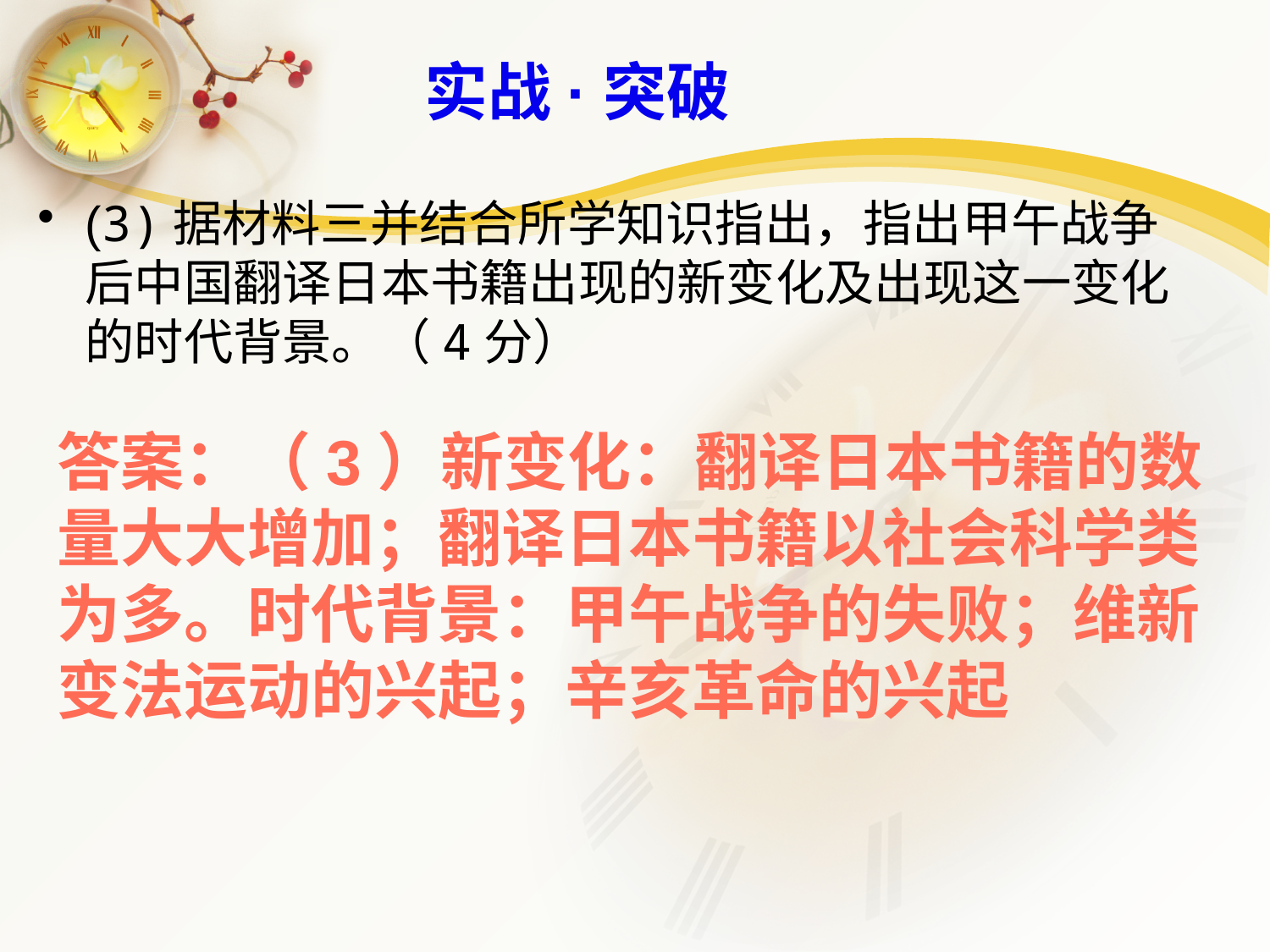

实战·突破
(3)据材料三并结合所学知识指出，指出甲午战争后中国翻译日本书籍出现的新变化及出现这一变化的时代背景。（4分）

答案：（3）新变化：翻译日本书籍的数量大大增加；翻译日本书籍以社会科学类为多。时代背景：甲午战争的失败；维新变法运动的兴起；辛亥革命的兴起